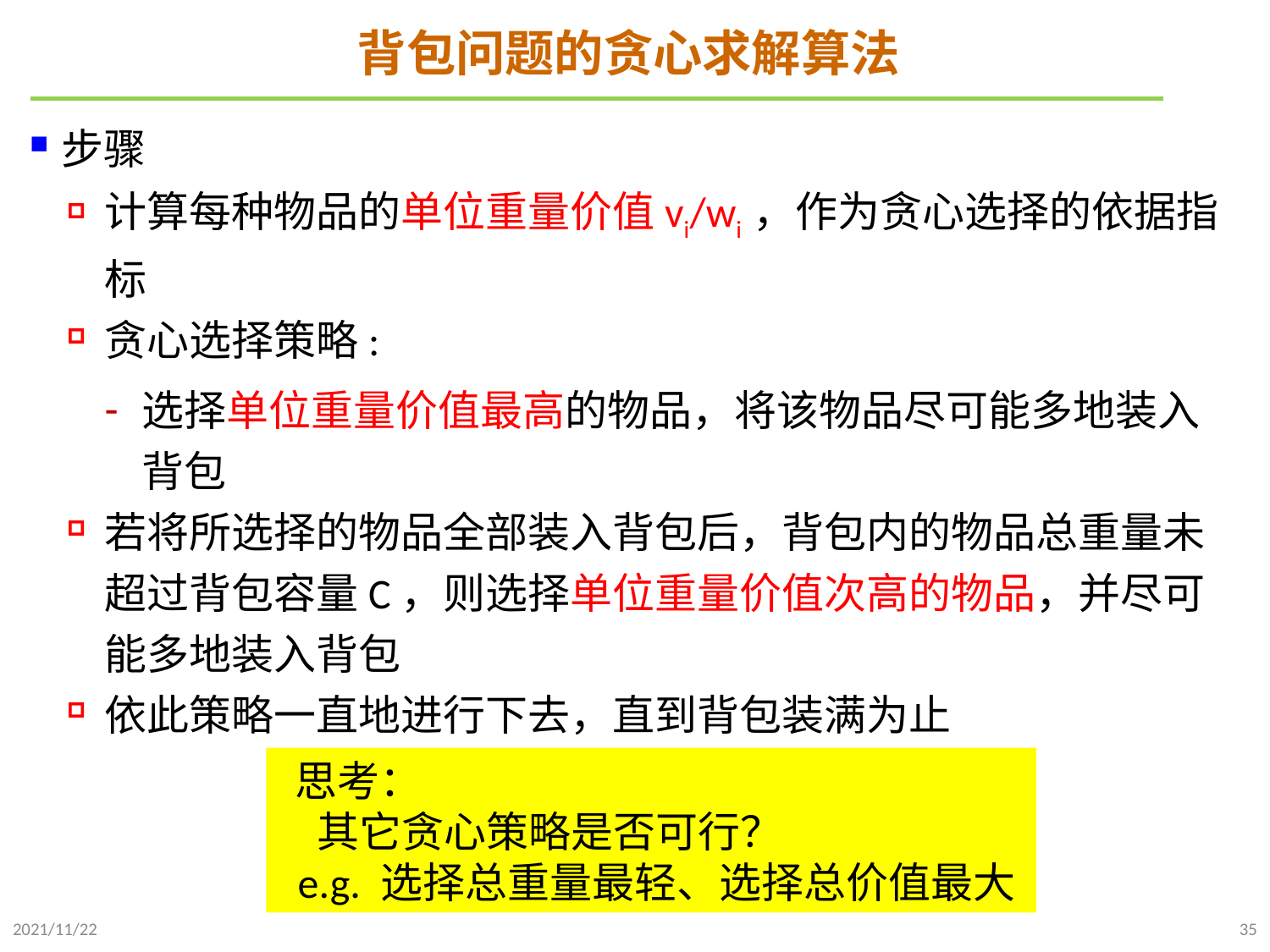

# 背包问题的贪心求解算法
步骤
计算每种物品的单位重量价值vi/wi ，作为贪心选择的依据指标
贪心选择策略:
选择单位重量价值最高的物品，将该物品尽可能多地装入背包
若将所选择的物品全部装入背包后，背包内的物品总重量未超过背包容量C，则选择单位重量价值次高的物品，并尽可能多地装入背包
依此策略一直地进行下去，直到背包装满为止

 思考：
   其它贪心策略是否可行？
  e.g. 选择总重量最轻、选择总价值最大

2021/11/22
35